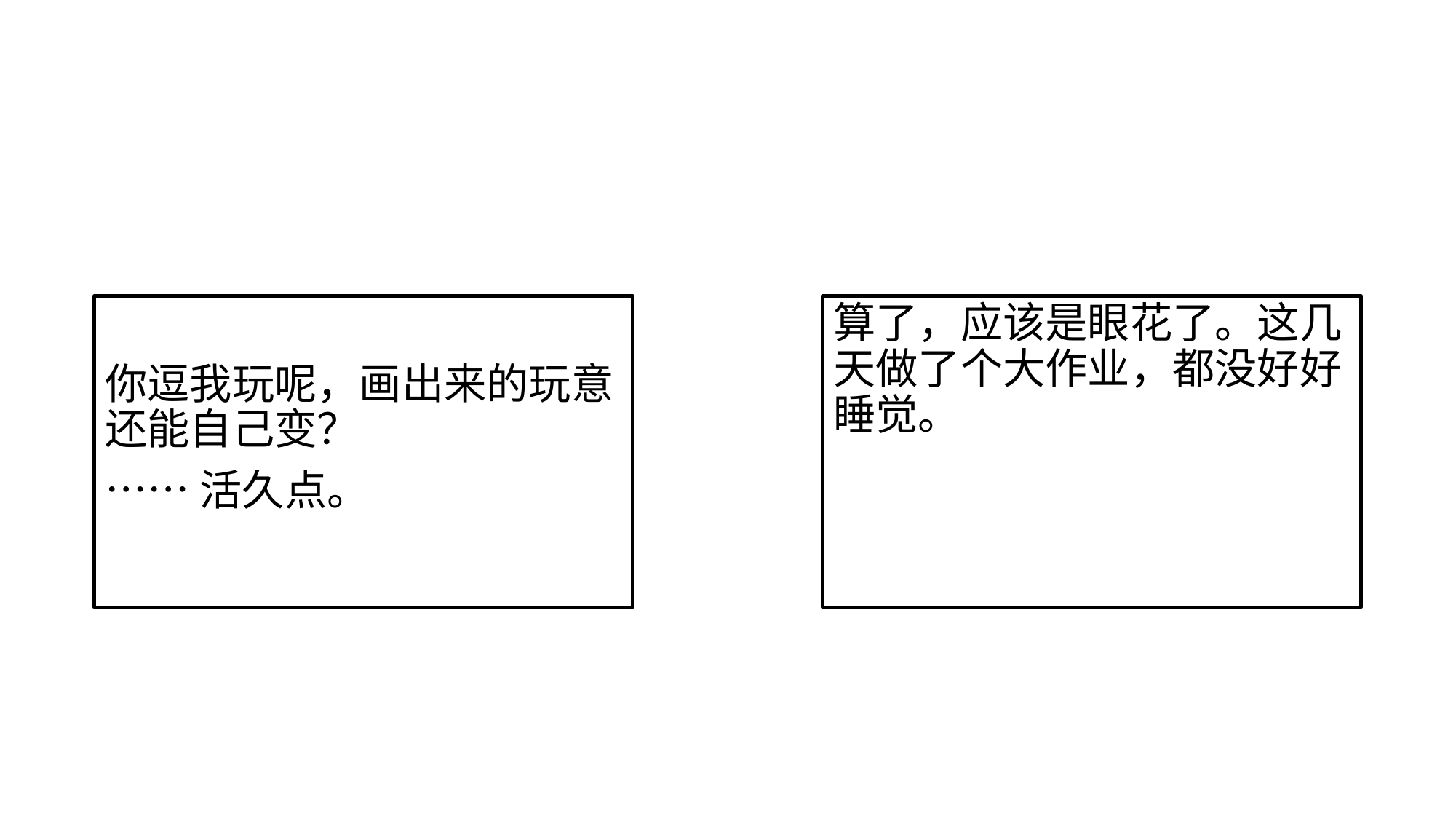

你在看啥，那花？
你逗我玩呢，画出来的玩意还能自己变？
……活久点。
算了，应该是眼花了。这几天做了个大作业，都没好好睡觉。